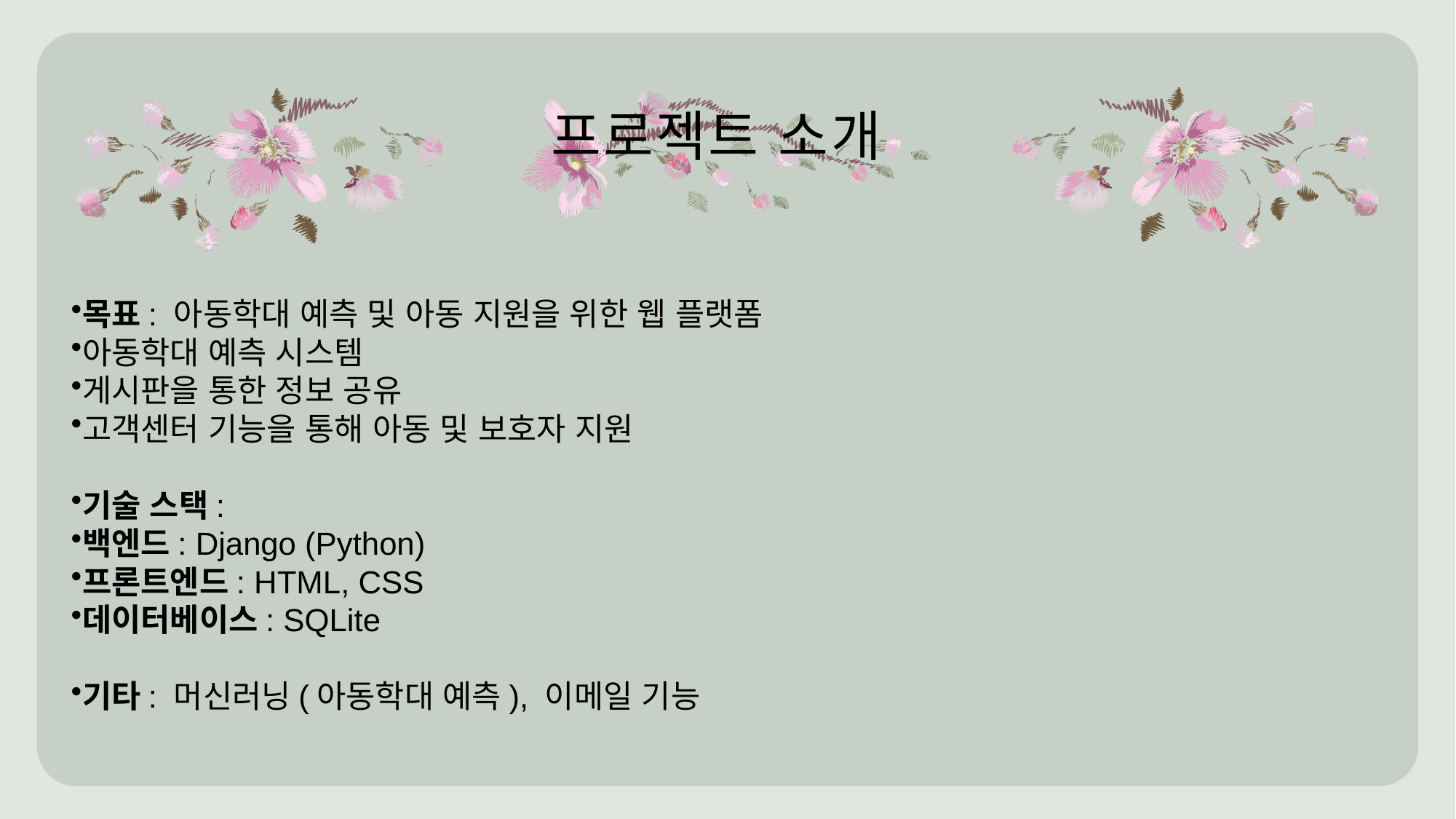

# 프로젝트 소개
목표: 아동학대 예측 및 아동 지원을 위한 웹 플랫폼
아동학대 예측 시스템
게시판을 통한 정보 공유
고객센터 기능을 통해 아동 및 보호자 지원

기술 스택:
백엔드: Django (Python)
프론트엔드: HTML, CSS
데이터베이스: SQLite

기타: 머신러닝(아동학대 예측), 이메일 기능